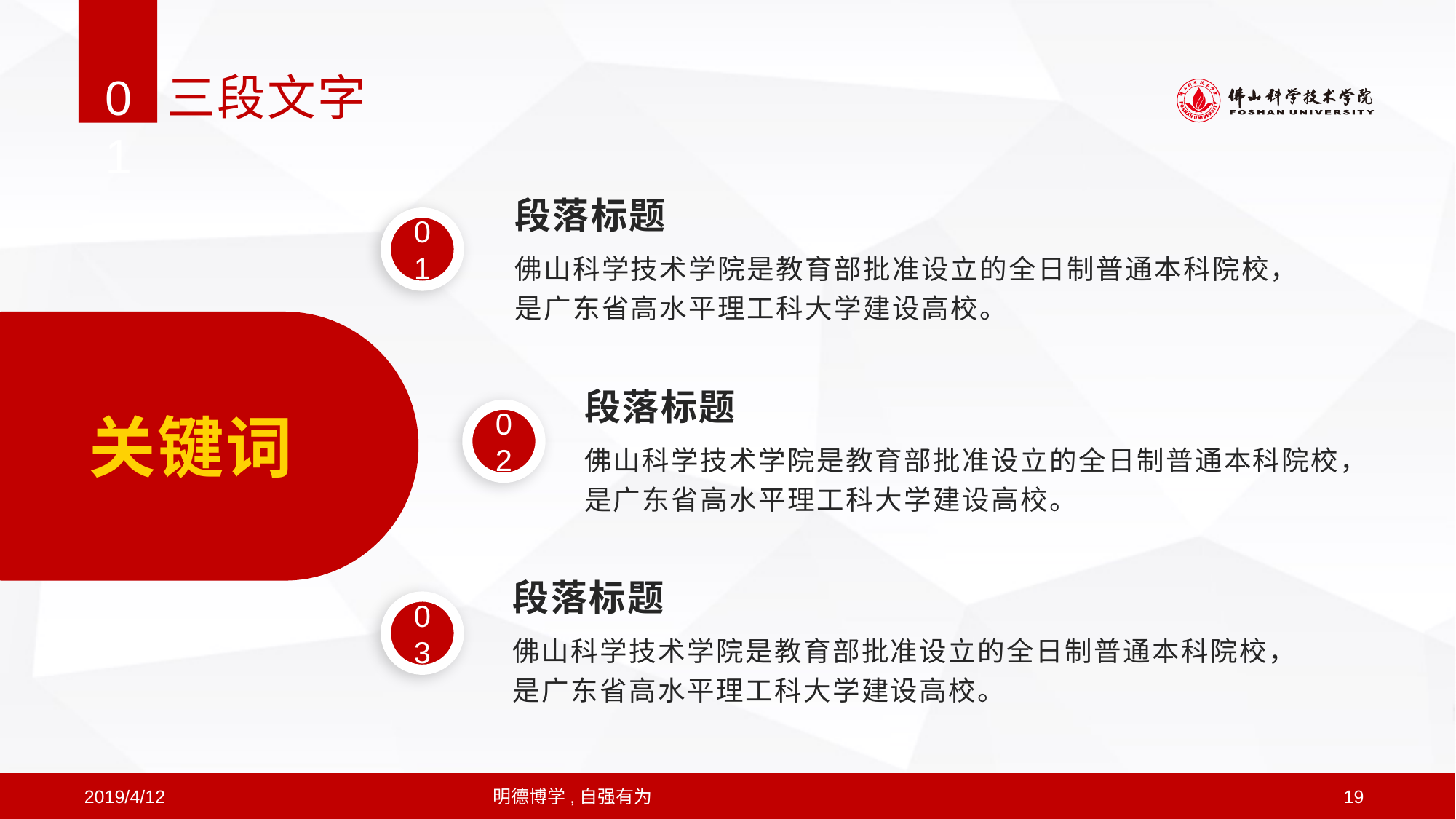

01
三段文字
段落标题
佛山科学技术学院是教育部批准设立的全日制普通本科院校，是广东省高水平理工科大学建设高校。
01

段落标题
佛山科学技术学院是教育部批准设立的全日制普通本科院校，是广东省高水平理工科大学建设高校。
关键词
02
段落标题
佛山科学技术学院是教育部批准设立的全日制普通本科院校，是广东省高水平理工科大学建设高校。
03
2019/4/12
明德博学,自强有为
19